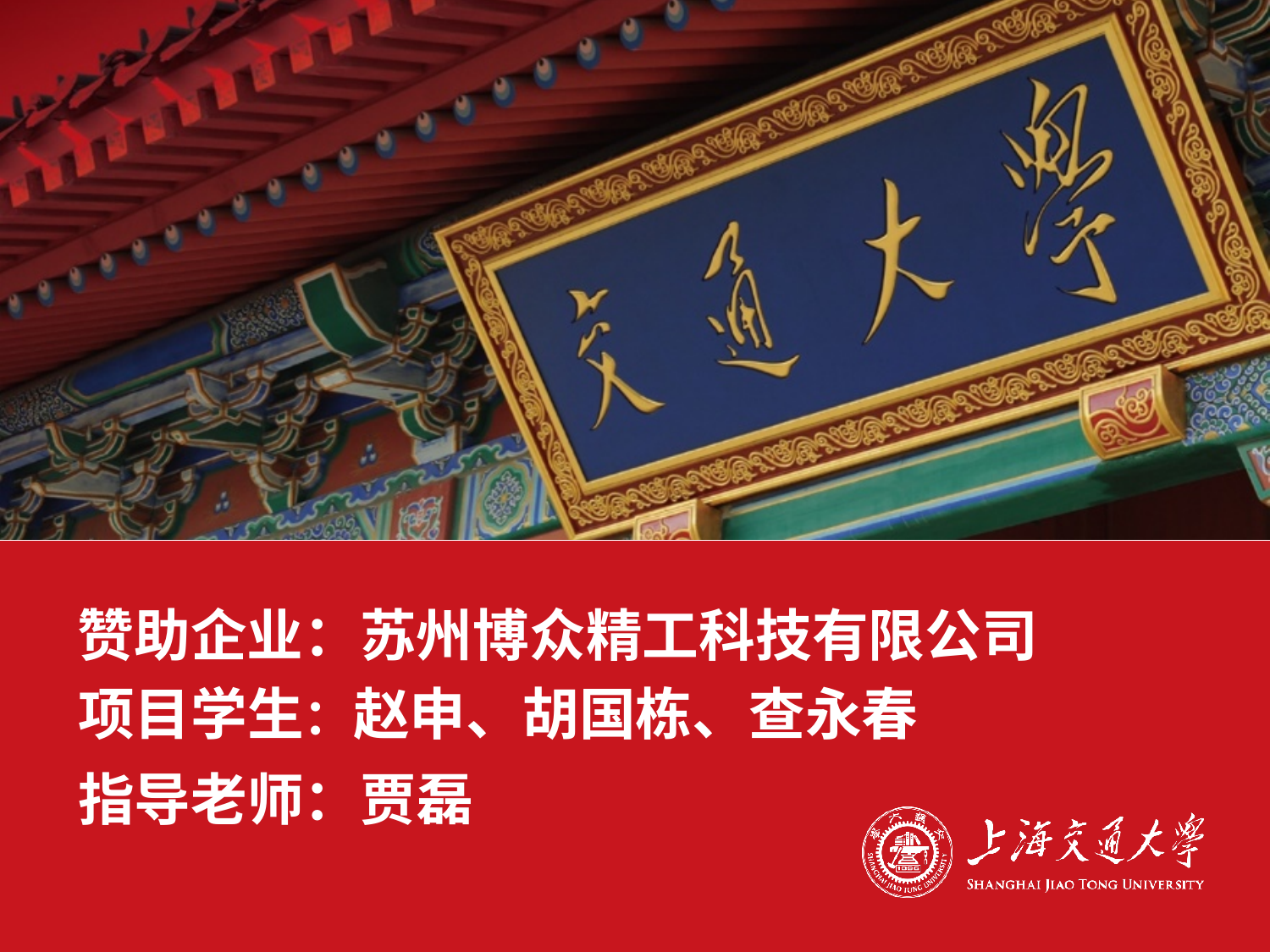

# 赞助企业：苏州博众精工科技有限公司
项目学生：赵申、胡国栋、查永春
指导老师：贾磊